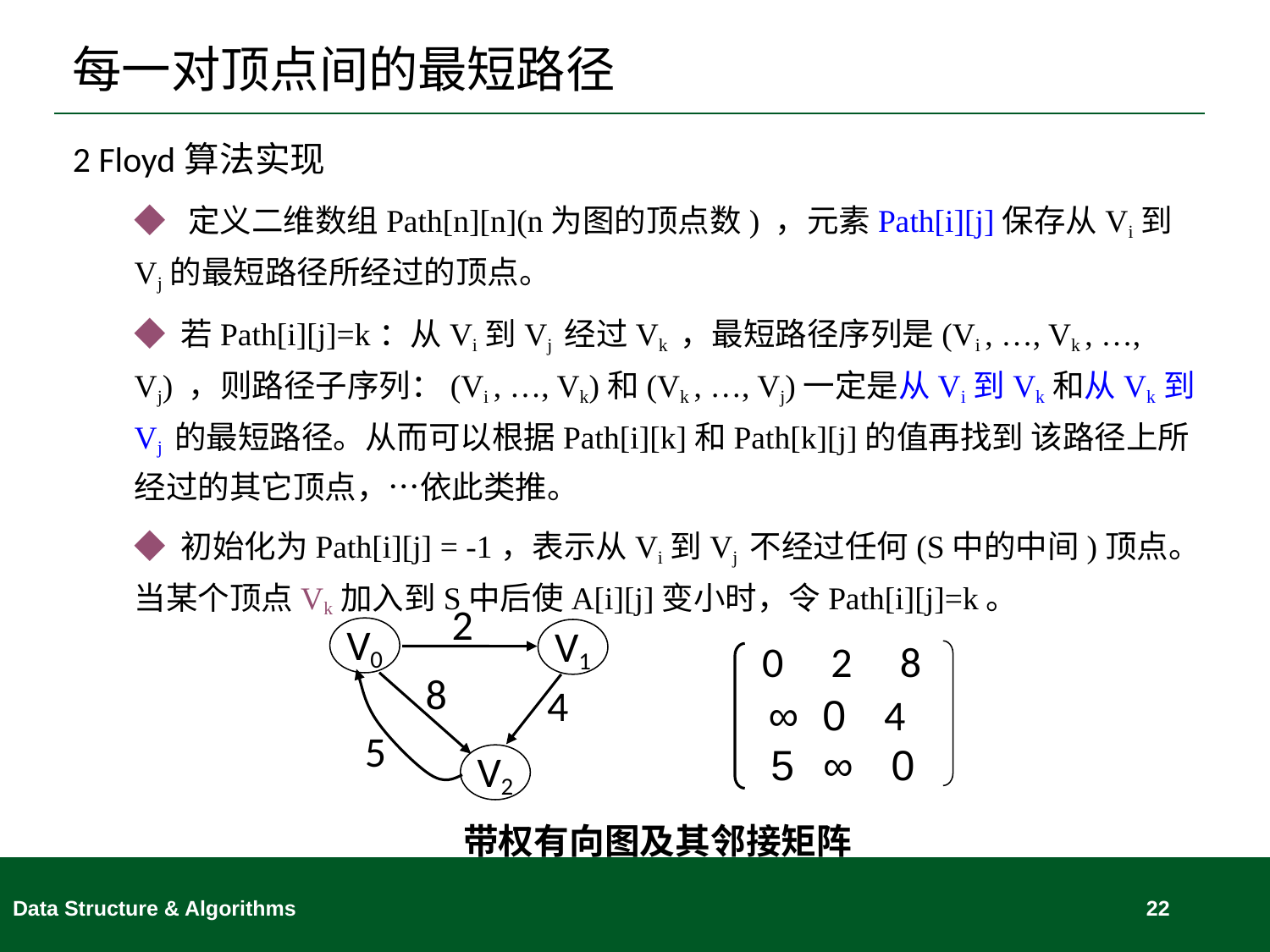

# 每一对顶点间的最短路径
2 Floyd算法实现
◆  定义二维数组Path[n][n](n为图的顶点数) ，元素Path[i][j]保存从Vi到Vj的最短路径所经过的顶点。
◆ 若Path[i][j]=k：从Vi到Vj 经过Vk ，最短路径序列是(Vi , …, Vk , …, Vj) ，则路径子序列：(Vi , …, Vk)和(Vk , …, Vj)一定是从Vi到Vk和从Vk到Vj 的最短路径。从而可以根据Path[i][k]和Path[k][j]的值再找到 该路径上所经过的其它顶点，…依此类推。
◆ 初始化为Path[i][j] = -1，表示从Vi到Vj 不经过任何(S中的中间)顶点。当某个顶点Vk加入到S中后使A[i][j]变小时，令Path[i][j]=k。

2
V0
V1

8

4
5
V2
 0     2     8

∞  0    4
 5   ∞    0
带权有向图及其邻接矩阵
Data Structure & Algorithms
22